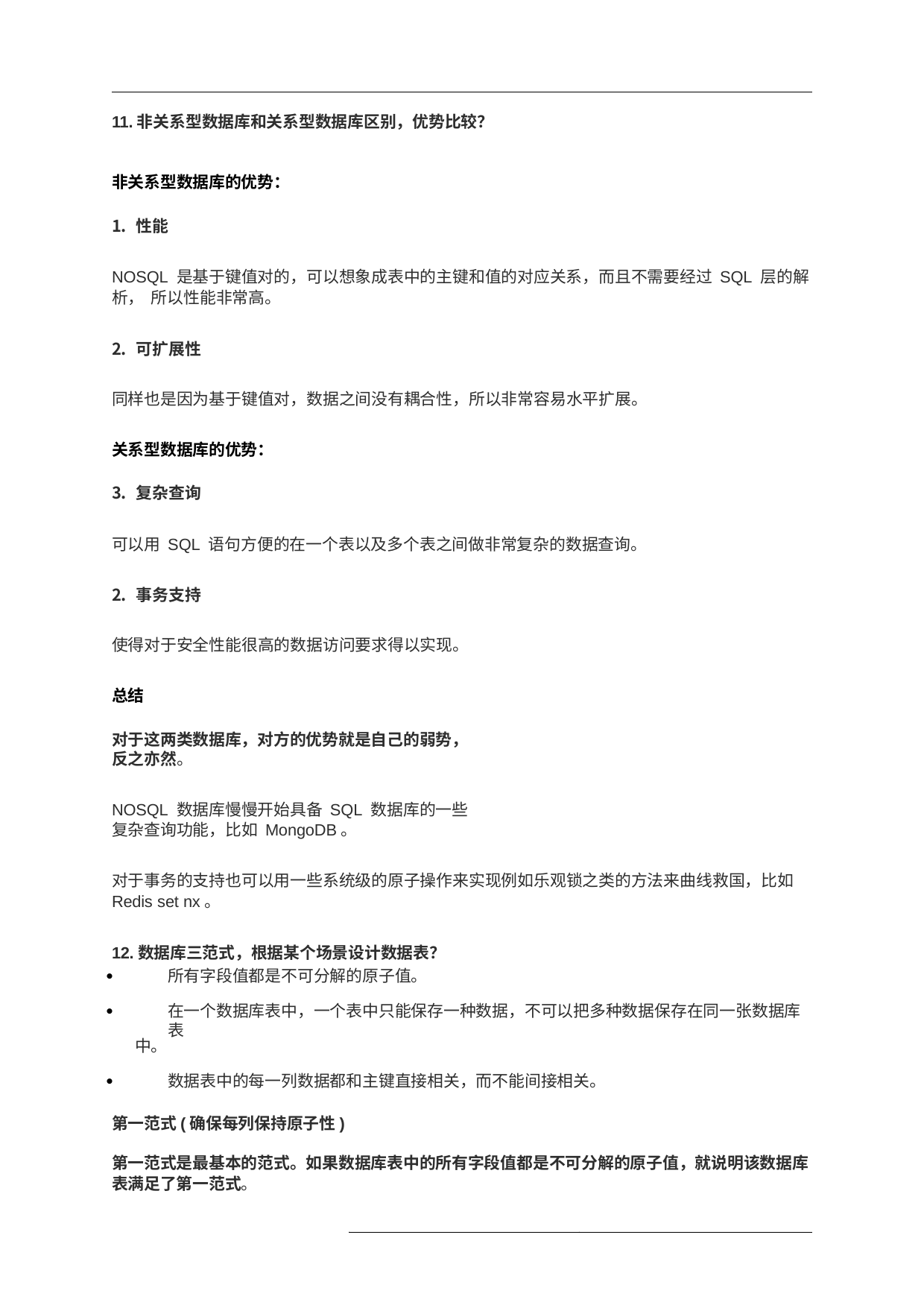

11.非关系型数据库和关系型数据库区别，优势比较？

非关系型数据库的优势：

性能

NOSQL 是基于键值对的，可以想象成表中的主键和值的对应关系，而且不需要经过 SQL 层的解析，  所以性能非常高。

可扩展性
同样也是因为基于键值对，数据之间没有耦合性，所以非常容易水平扩展。 关系型数据库的优势：

复杂查询

可以用 SQL 语句方便的在一个表以及多个表之间做非常复杂的数据查询。

事务支持
使得对于安全性能很高的数据访问要求得以实现。 总结

对于这两类数据库，对方的优势就是自己的弱势，反之亦然。

NOSQL 数据库慢慢开始具备 SQL 数据库的一些复杂查询功能，比如 MongoDB。

对于事务的支持也可以用一些系统级的原子操作来实现例如乐观锁之类的方法来曲线救国，比如  Redis set nx。

12.数据库三范式，根据某个场景设计数据表？
所有字段值都是不可分解的原子值。
•
•
在一个数据库表中，一个表中只能保存一种数据，不可以把多种数据保存在同一张数据库表
中。
数据表中的每一列数据都和主键直接相关，而不能间接相关。
•
第一范式(确保每列保持原子性)

第一范式是最基本的范式。如果数据库表中的所有字段值都是不可分解的原子值，就说明该数据库 表满足了第一范式。